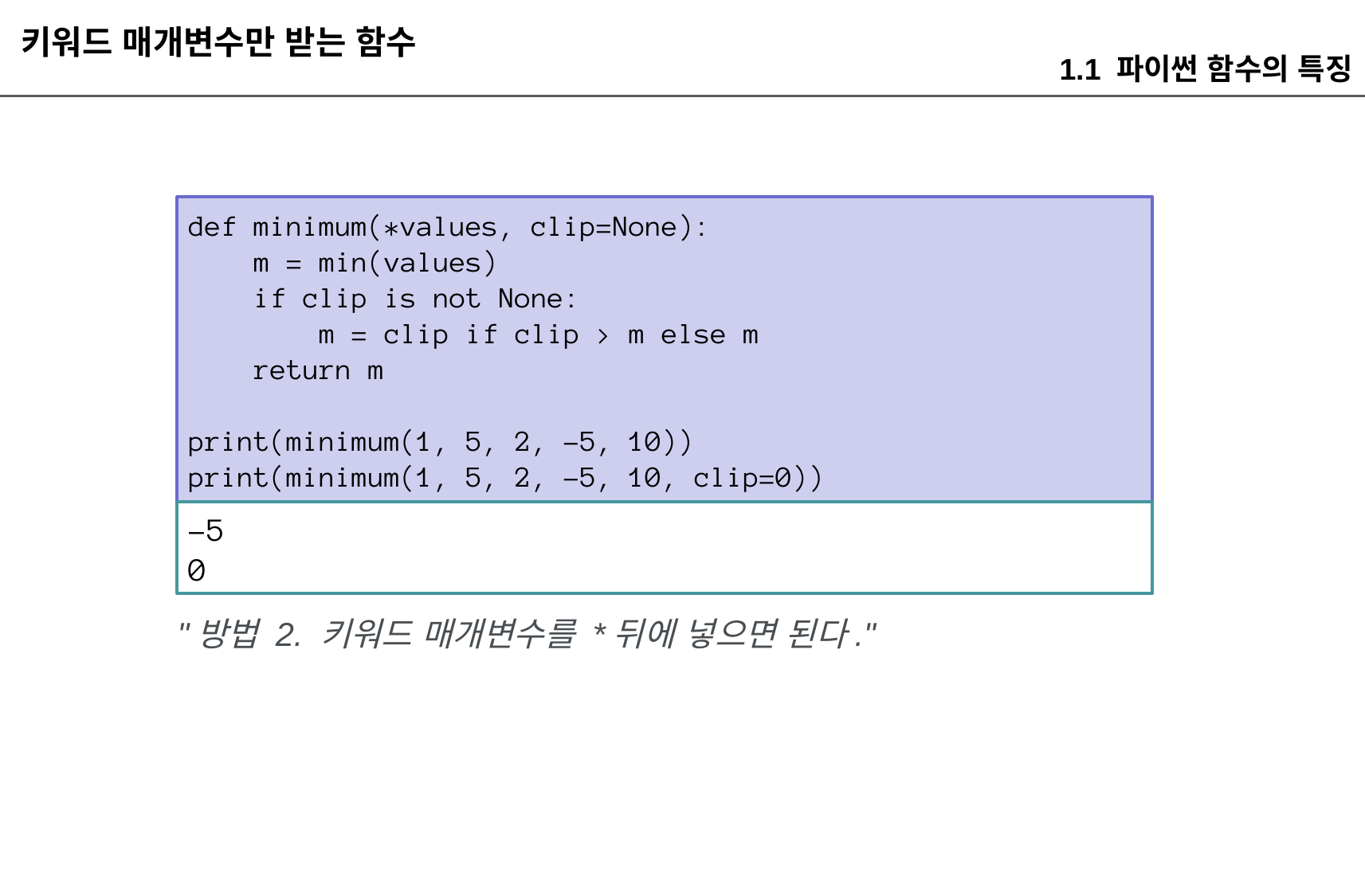

키워드 매개변수만 받는 함수
1.1 파이썬 함수의 특징
def minimum(*values, clip=None):
    m = min(values)
    if clip is not None:
        m = clip if clip > m else m
    return m

print(minimum(1, 5, 2, -5, 10))
print(minimum(1, 5, 2, -5, 10, clip=0))
-5
0
"방법 2. 키워드 매개변수를 *뒤에 넣으면 된다."